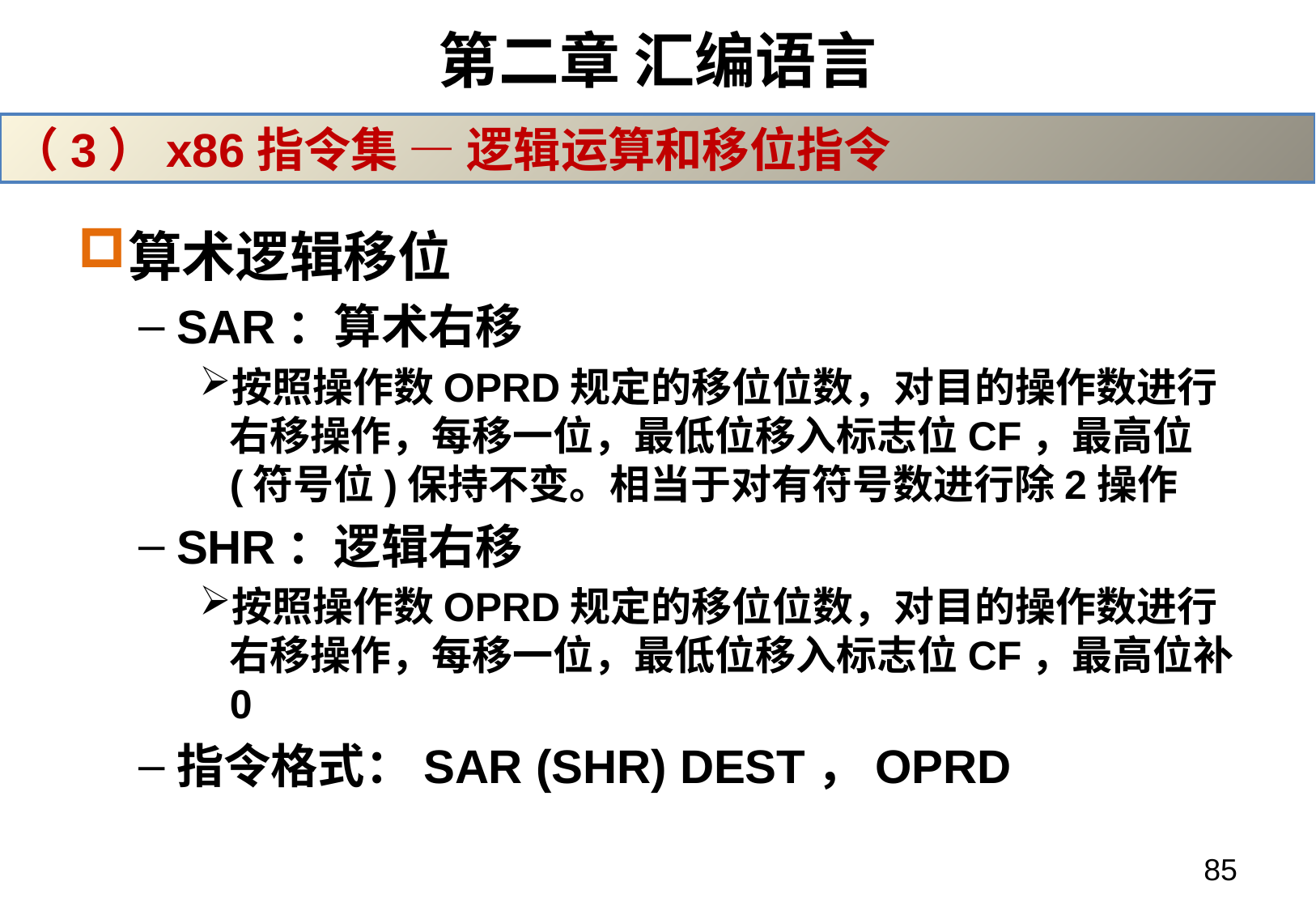

# 第二章 汇编语言
（3）x86指令集 — 逻辑运算和移位指令
算术逻辑移位
SAR：算术右移
按照操作数OPRD规定的移位位数，对目的操作数进行右移操作，每移一位，最低位移入标志位CF，最高位(符号位)保持不变。相当于对有符号数进行除2操作
SHR：逻辑右移
按照操作数OPRD规定的移位位数，对目的操作数进行右移操作，每移一位，最低位移入标志位CF，最高位补0
指令格式：SAR (SHR) DEST，OPRD
85